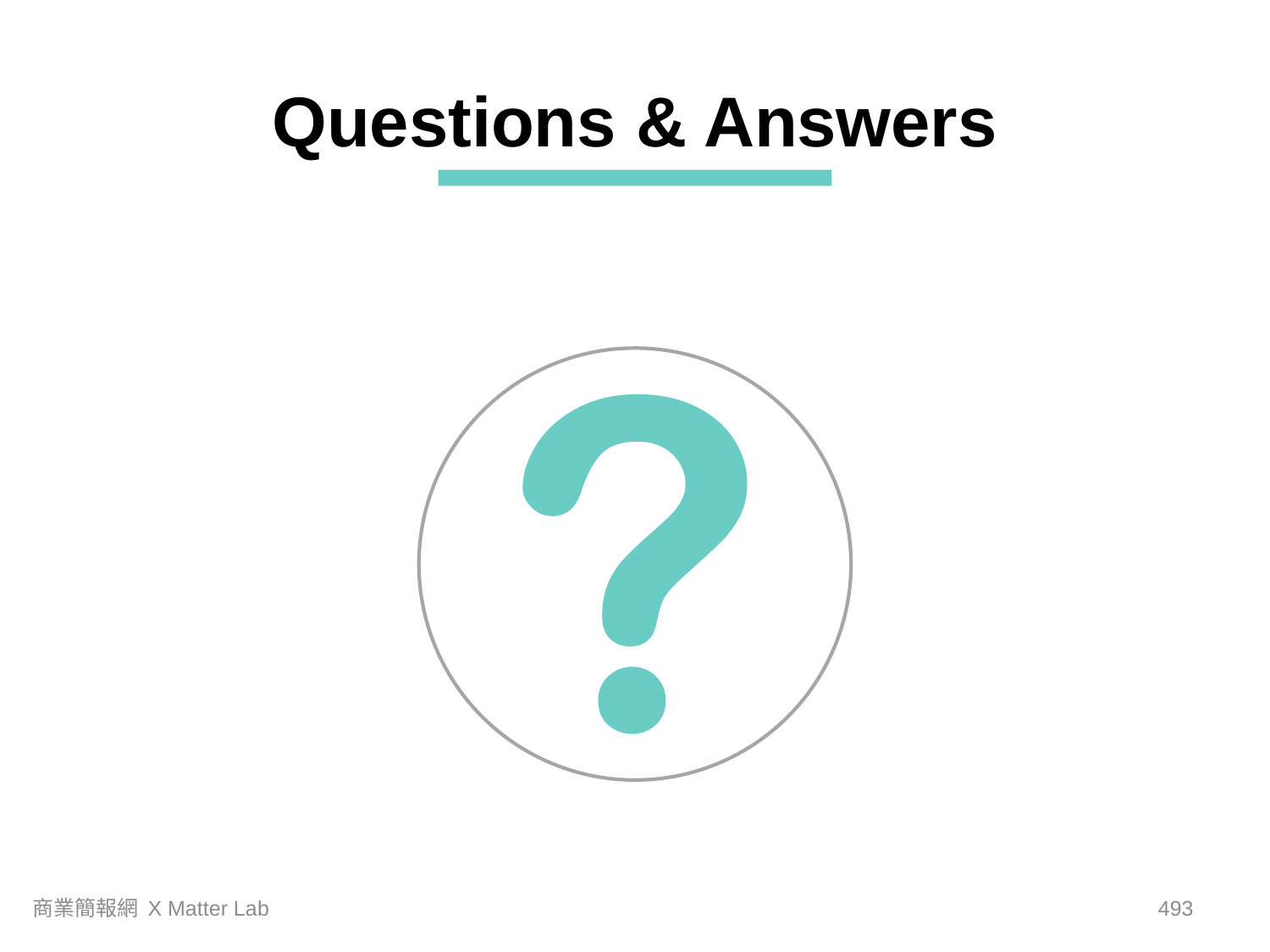

Questions & Answers

商業簡報網 X Matter Lab
493